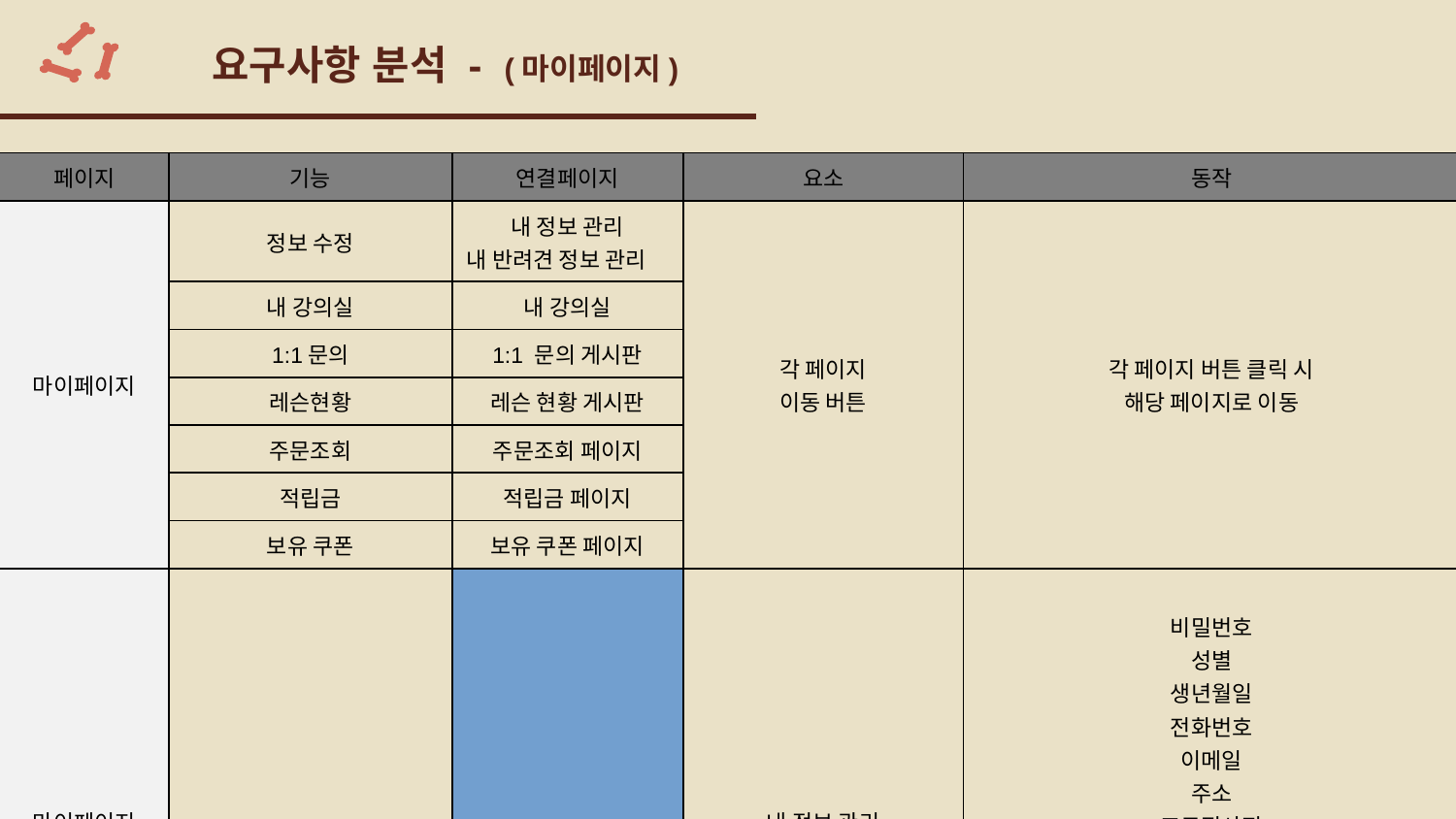

# 요구사항 분석 -  (마이페이지)

| 페이지 | 기능 |  | 연결페이지 | 요소 | 동작 |
| --- | --- | --- | --- | --- | --- |
| 마이페이지 | 정보 수정 |  | 내 정보 관리 내 반려견 정보 관리 | 각 페이지 이동 버튼 | 각 페이지 버튼 클릭 시 해당 페이지로 이동 |
|  | 내 강의실 |  | 내 강의실 |  |  |
|  | 1:1문의 |  | 1:1 문의 게시판 |  |  |
|  | 레슨현황 |  | 레슨 현황 게시판 |  |  |
|  | 주문조회 |  | 주문조회 페이지 |  |  |
|  | 적립금 |  | 적립금 페이지 |  |  |
|  | 보유 쿠폰 |  | 보유 쿠폰 페이지 |  |  |
| 마이페이지 (정보 수정) | 정보 수정 |  | 내 정보 관리 내 반려견 정보 관리 | 비밀번호 성별 생년월일 전화번호 이메일 주소 프로필사진 회원탈퇴 | 각각의 요소에 해당하는 정보 수정 가능 (이름, 아이디 변경 불가능하게 설정) 필요 정보는 모두 입력해야만 저장 될 수 있게 진행 회원탈퇴신청 버튼 클릭시 회원탈퇴페이지로 이동 |
|  |  |  |  |  |  |
|  |  |  |  |  |  |
|  |  |  |  |  |  |
|  |  |  |  |  |  |
|  |  |  |  |  |  |
|  |  |  |  |  |  |